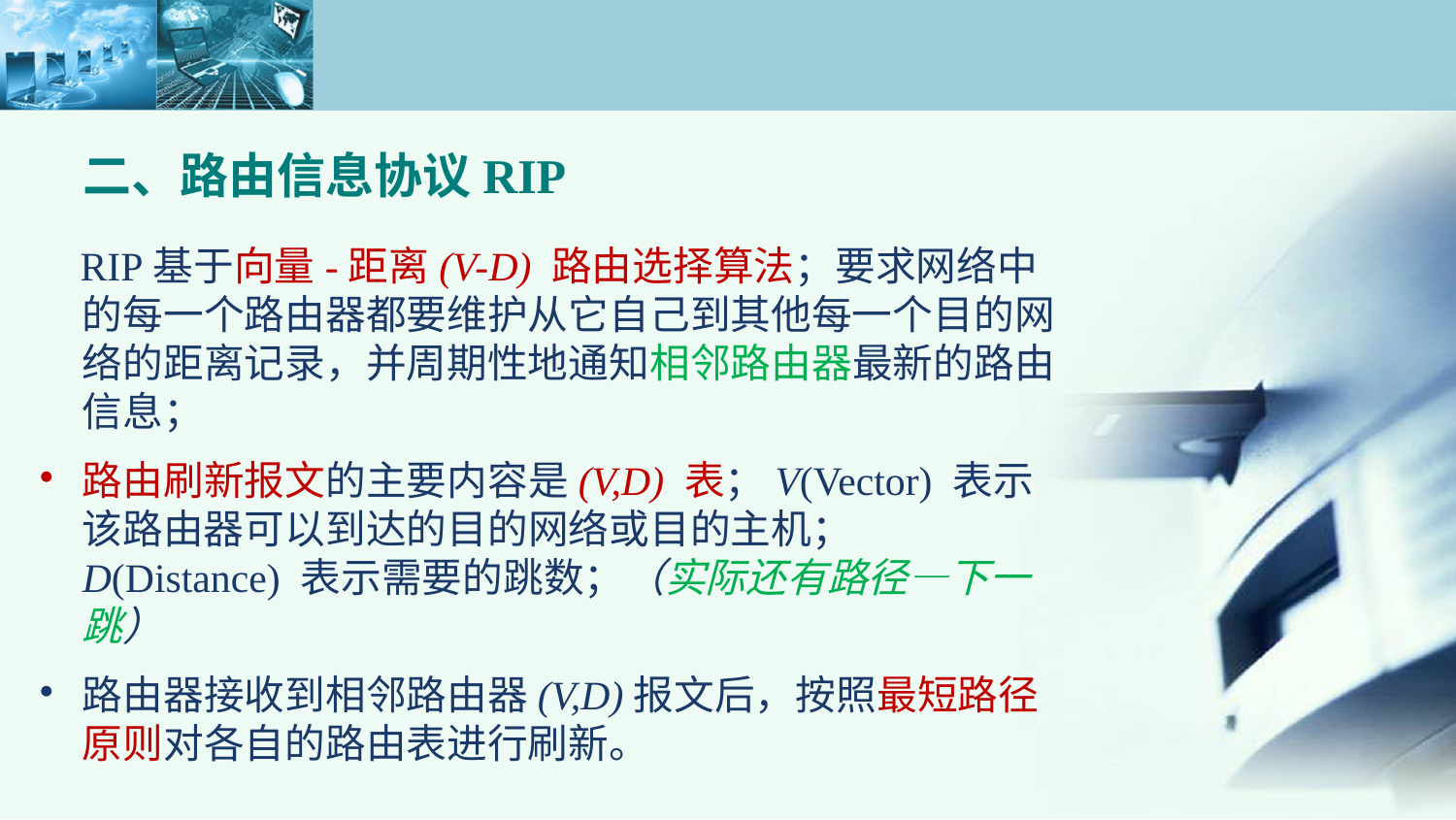

二、路由信息协议RIP
    RIP基于向量-距离(V-D) 路由选择算法；要求网络中的每一个路由器都要维护从它自己到其他每一个目的网络的距离记录，并周期性地通知相邻路由器最新的路由信息；
路由刷新报文的主要内容是(V,D) 表；V(Vector) 表示该路由器可以到达的目的网络或目的主机；D(Distance) 表示需要的跳数；（实际还有路径—下一跳）
路由器接收到相邻路由器(V,D)报文后，按照最短路径原则对各自的路由表进行刷新。